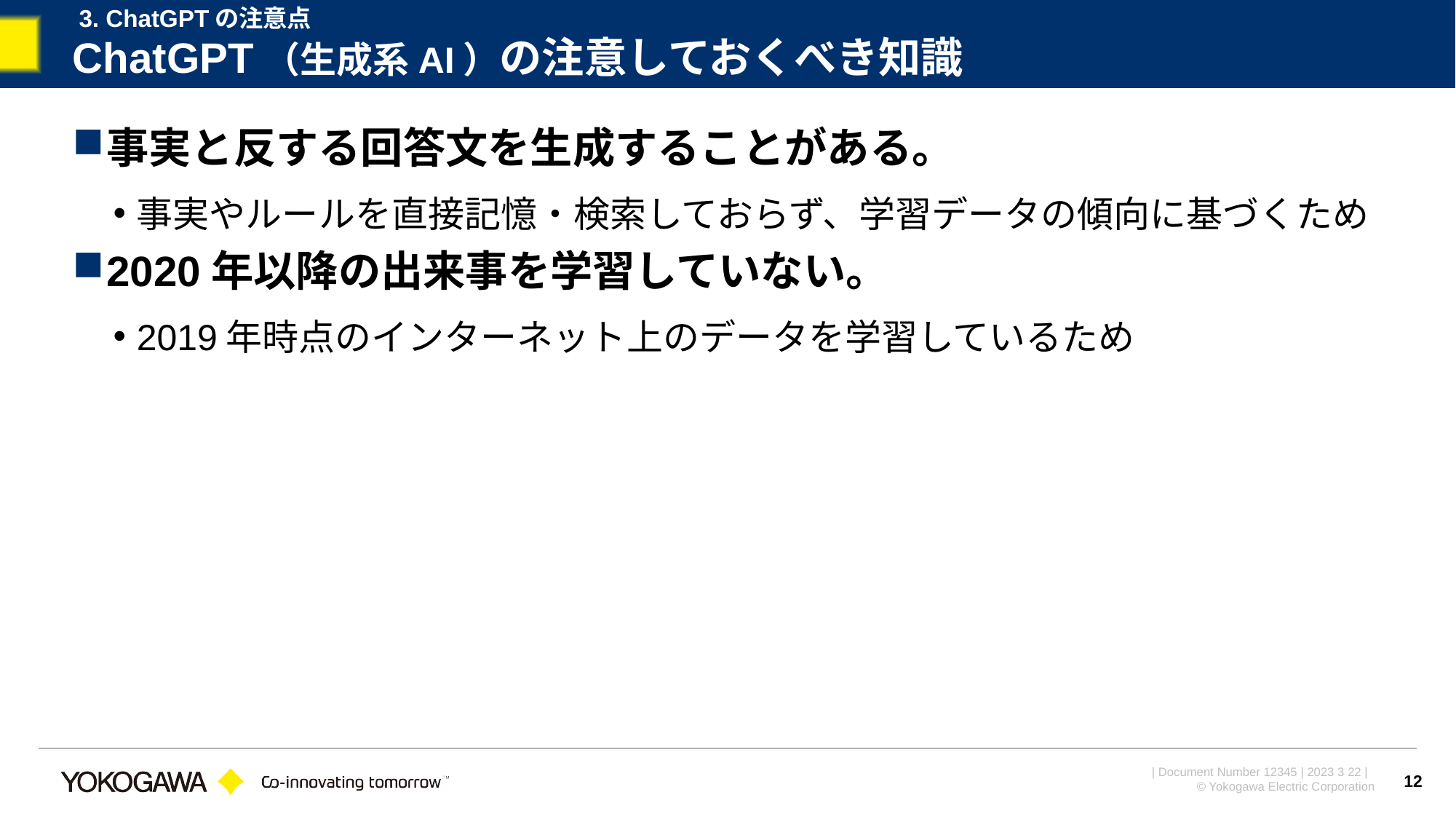

3. ChatGPTの注意点
# ChatGPT（生成系AI）の注意しておくべき知識
事実と反する回答文を生成することがある。
事実やルールを直接記憶・検索しておらず、学習データの傾向に基づくため
2020年以降の出来事を学習していない。
2019年時点のインターネット上のデータを学習しているため
12